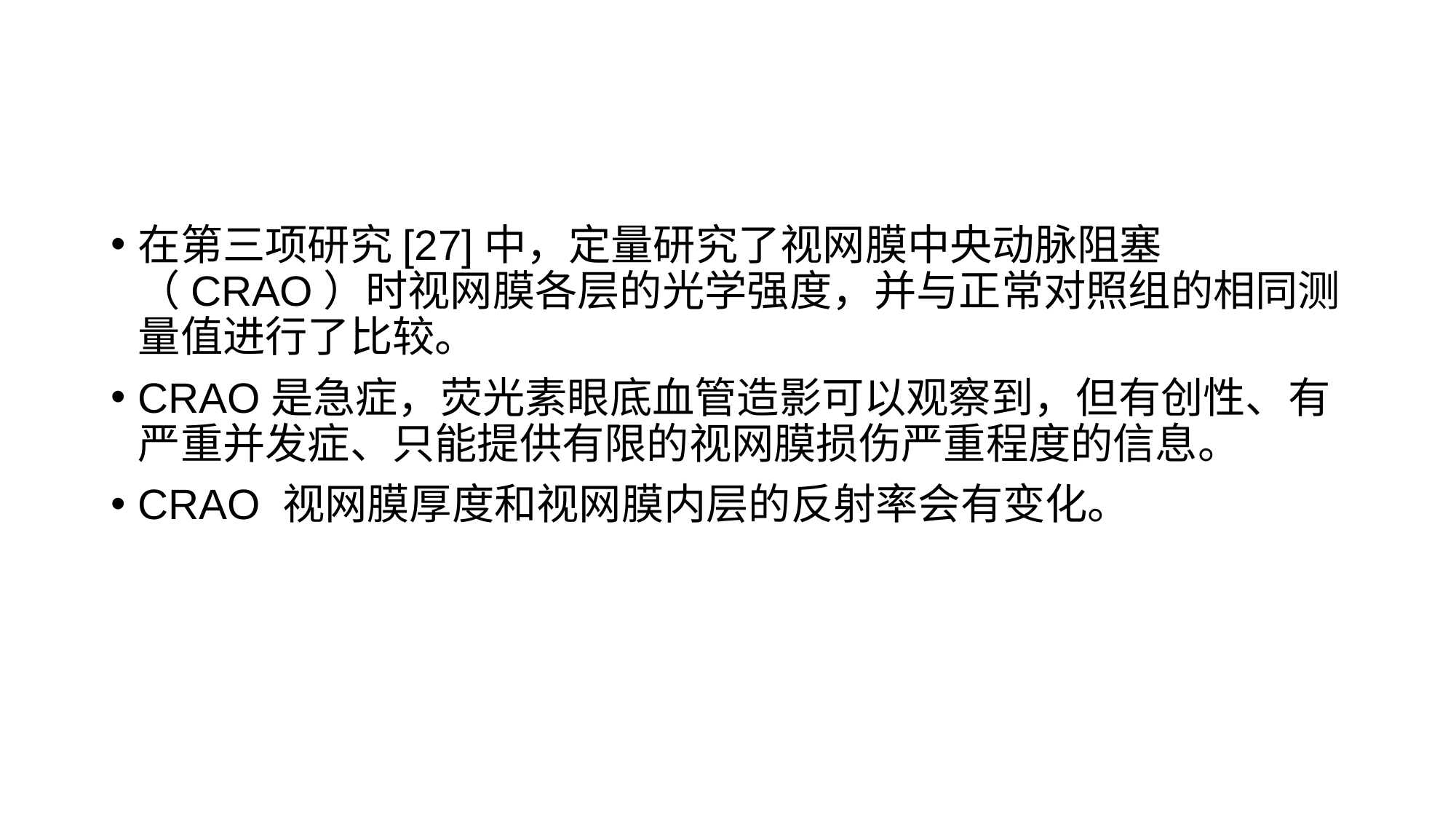

#
在第三项研究[27]中，定量研究了视网膜中央动脉阻塞（CRAO）时视网膜各层的光学强度，并与正常对照组的相同测量值进行了比较。
CRAO是急症，荧光素眼底血管造影可以观察到，但有创性、有严重并发症、只能提供有限的视网膜损伤严重程度的信息。
CRAO 视网膜厚度和视网膜内层的反射率会有变化。